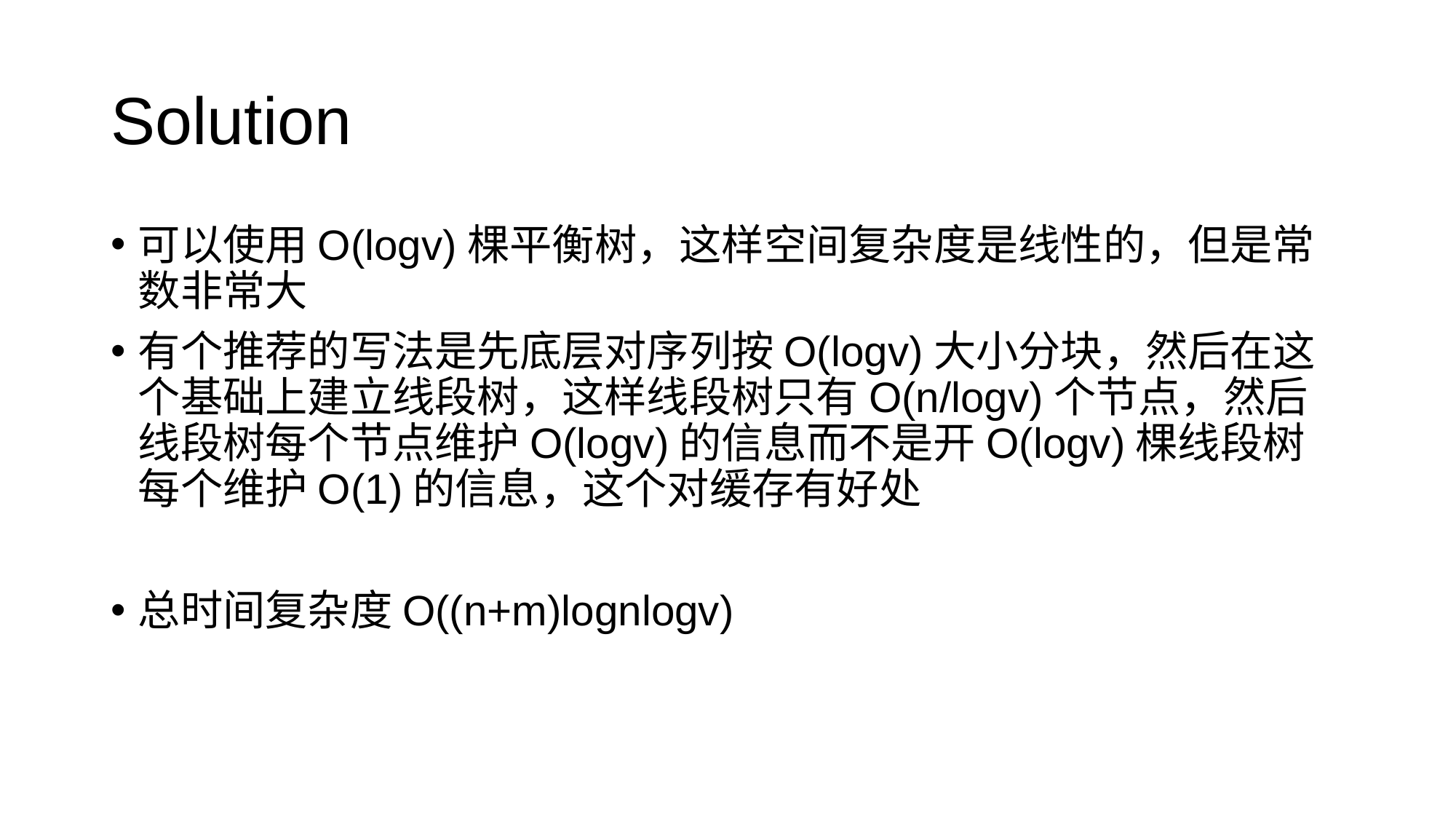

# Solution
可以使用O(logv)棵平衡树，这样空间复杂度是线性的，但是常数非常大
有个推荐的写法是先底层对序列按O(logv)大小分块，然后在这个基础上建立线段树，这样线段树只有O(n/logv)个节点，然后线段树每个节点维护O(logv)的信息而不是开O(logv)棵线段树每个维护O(1)的信息，这个对缓存有好处

总时间复杂度O((n+m)lognlogv)